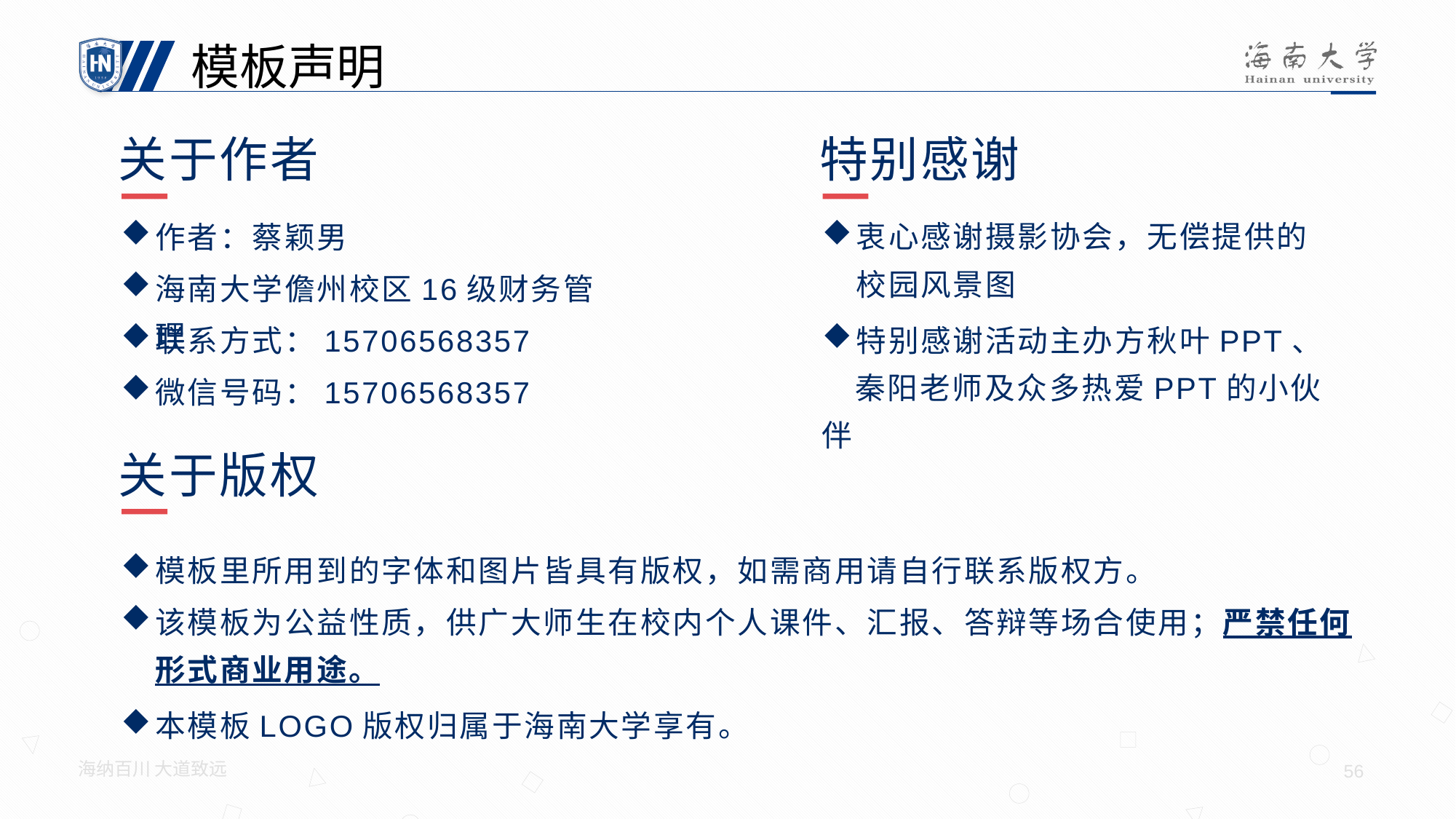

模板声明
关于作者
特别感谢

作者：蔡颖男
衷心感谢摄影协会，无偿提供的校园风景图
海南大学儋州校区16级财务管理
联系方式：15706568357
特别感谢活动主办方秋叶PPT、
   秦阳老师及众多热爱PPT的小伙伴
微信号码：15706568357
关于版权

模板里所用到的字体和图片皆具有版权，如需商用请自行联系版权方。
该模板为公益性质，供广大师生在校内个人课件、汇报、答辩等场合使用；严禁任何形式商业用途。
本模板LOGO版权归属于海南大学享有。
海纳百川 大道致远
56